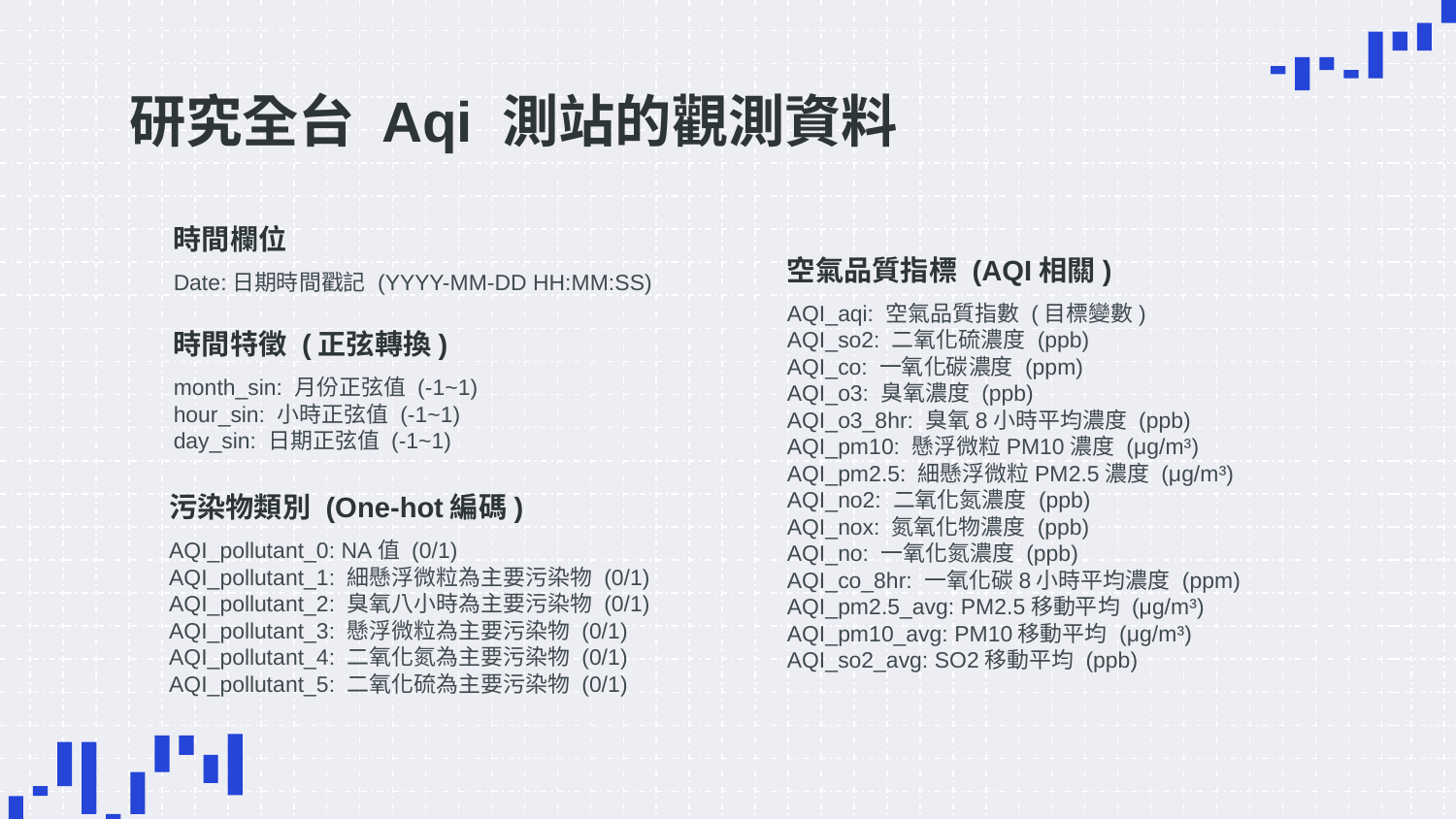

# 研究全台 Aqi 測站的觀測資料
時間欄位
Date:日期時間戳記 (YYYY-MM-DD HH:MM:SS)

空氣品質指標 (AQI相關)
AQI_aqi: 空氣品質指數 (目標變數)
AQI_so2: 二氧化硫濃度 (ppb)
AQI_co: 一氧化碳濃度 (ppm)
AQI_o3: 臭氧濃度 (ppb)
AQI_o3_8hr: 臭氧8小時平均濃度 (ppb)
AQI_pm10: 懸浮微粒PM10濃度 (μg/m³)
AQI_pm2.5: 細懸浮微粒PM2.5濃度 (μg/m³)
AQI_no2: 二氧化氮濃度 (ppb)
AQI_nox: 氮氧化物濃度 (ppb)
AQI_no: 一氧化氮濃度 (ppb)
AQI_co_8hr: 一氧化碳8小時平均濃度 (ppm)
AQI_pm2.5_avg: PM2.5移動平均 (μg/m³)
AQI_pm10_avg: PM10移動平均 (μg/m³)
AQI_so2_avg: SO2移動平均 (ppb)

時間特徵 (正弦轉換)
month_sin: 月份正弦值 (-1~1)
hour_sin: 小時正弦值 (-1~1)
day_sin: 日期正弦值 (-1~1)

污染物類別 (One-hot編碼)
AQI_pollutant_0: NA值 (0/1)
AQI_pollutant_1: 細懸浮微粒為主要污染物 (0/1)
AQI_pollutant_2: 臭氧八小時為主要污染物 (0/1)
AQI_pollutant_3: 懸浮微粒為主要污染物 (0/1)
AQI_pollutant_4: 二氧化氮為主要污染物 (0/1)
AQI_pollutant_5: 二氧化硫為主要污染物 (0/1)

氣象資料
Weather_Tx: 溫度 (°C)
Weather_RH: 相對濕度 (%)
Weather_WS: 風速 (m/s)
Weather_WD: 風向 (度)